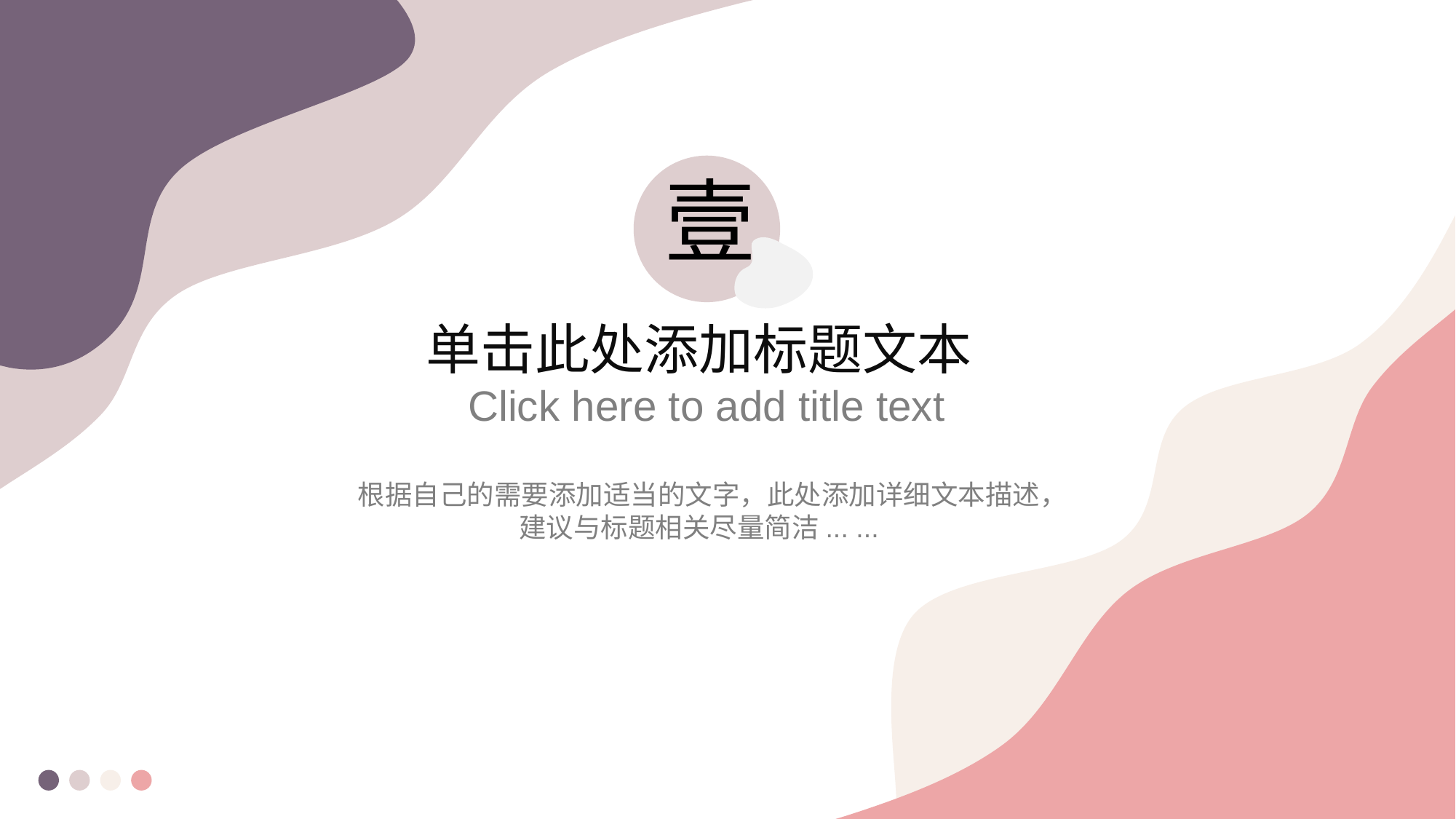

51PPT模板网  www.51pptmo ban.com

壹

单击此处添加标题文本

Click here to add title text
根据自己的需要添加适当的文字，此处添加详细文本描述，建议与标题相关尽量简洁... ...